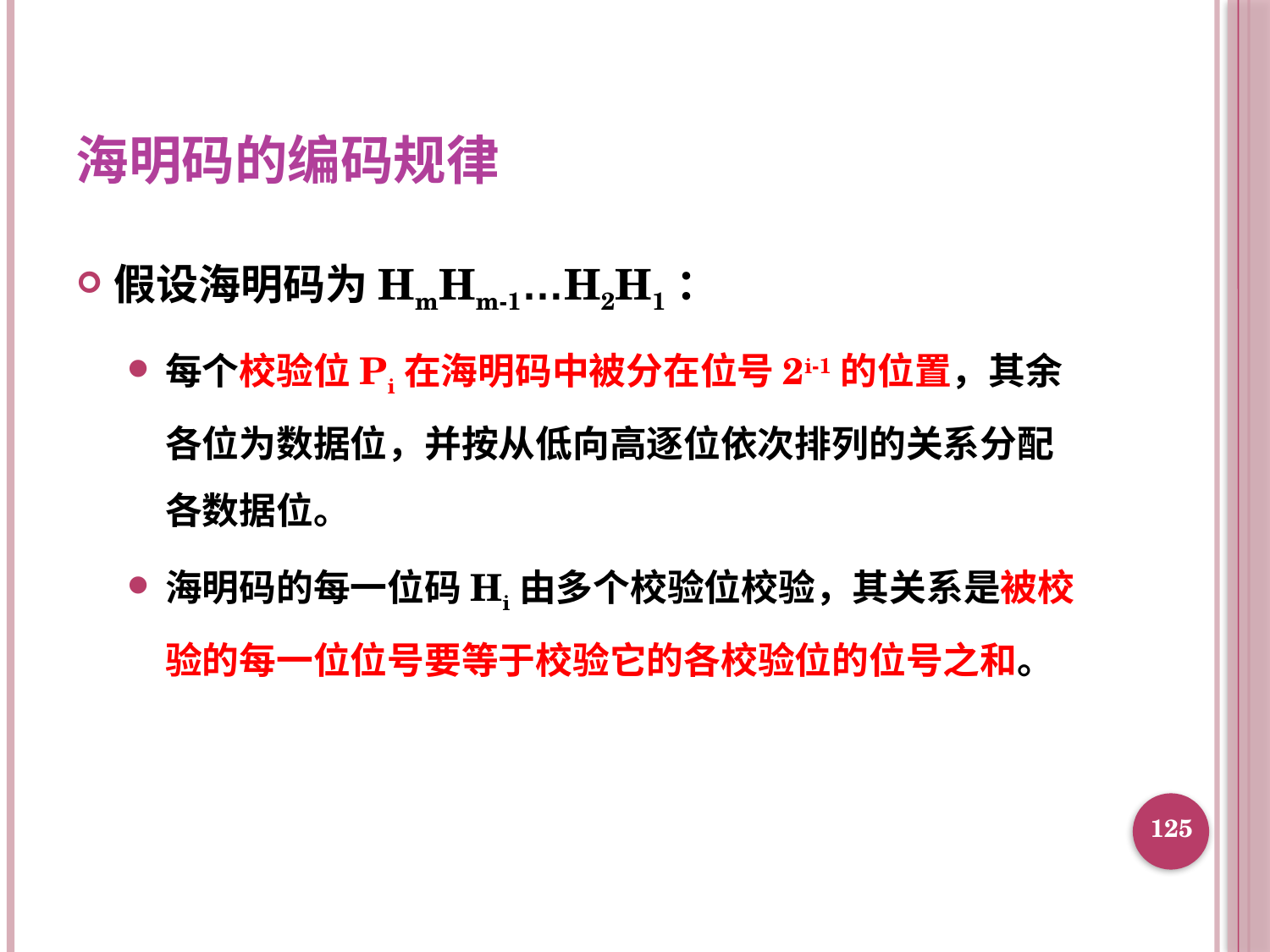

# 海明码的编码规律
假设海明码为HmHm-1…H2H1：
每个校验位Pi在海明码中被分在位号2i-1的位置，其余各位为数据位，并按从低向高逐位依次排列的关系分配各数据位。
海明码的每一位码Hi由多个校验位校验，其关系是被校验的每一位位号要等于校验它的各校验位的位号之和。
125